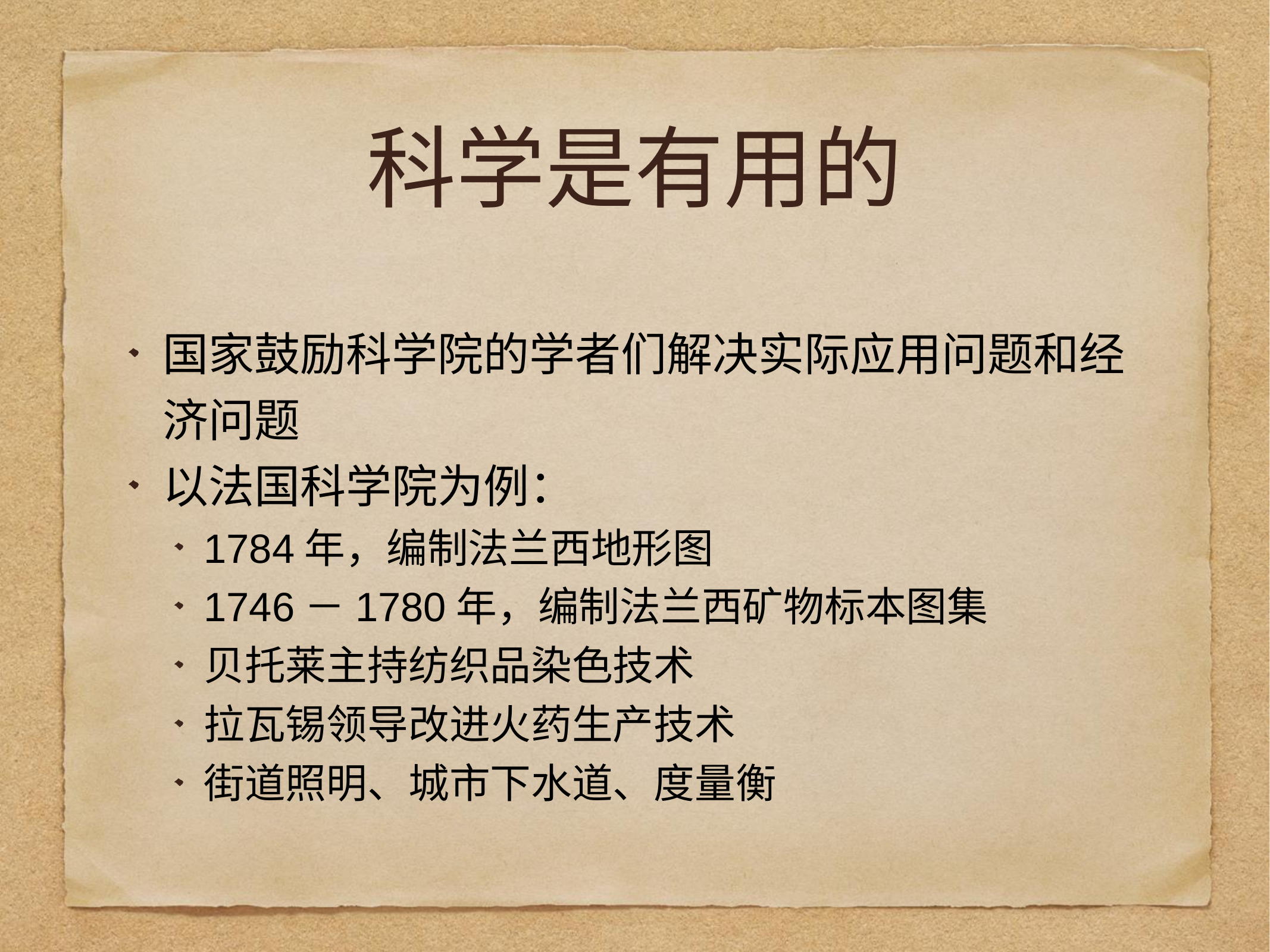

# 科学是有用的
国家鼓励科学院的学者们解决实际应用问题和经济问题
以法国科学院为例：
1784年，编制法兰西地形图
1746－1780年，编制法兰西矿物标本图集
贝托莱主持纺织品染色技术
拉瓦锡领导改进火药生产技术
街道照明、城市下水道、度量衡